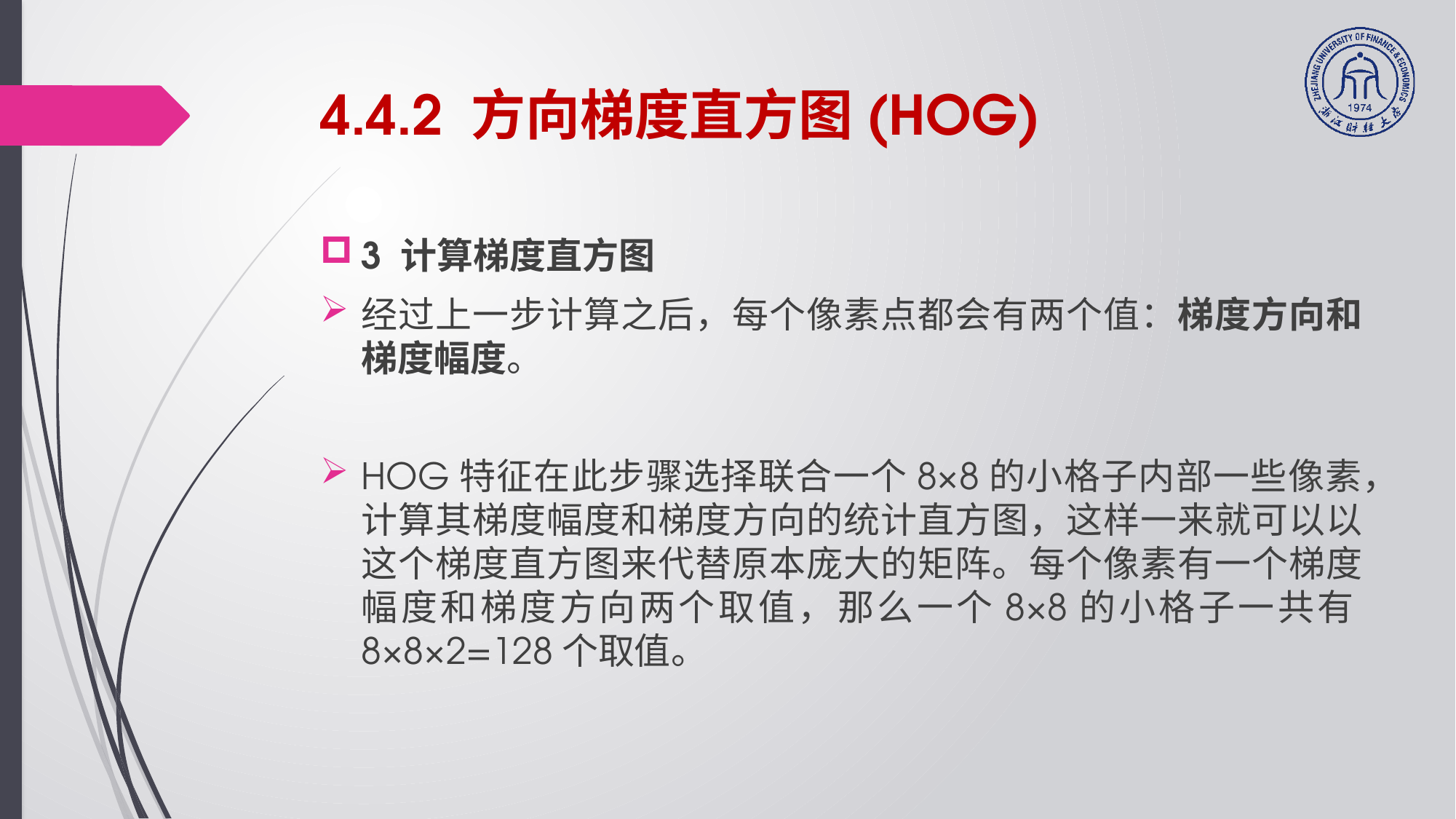

# 4.4.2 方向梯度直方图(HOG)
3 计算梯度直方图
经过上一步计算之后，每个像素点都会有两个值：梯度方向和梯度幅度。

HOG特征在此步骤选择联合一个8×8的小格子内部一些像素，计算其梯度幅度和梯度方向的统计直方图，这样一来就可以以这个梯度直方图来代替原本庞大的矩阵。每个像素有一个梯度幅度和梯度方向两个取值，那么一个8×8的小格子一共有8×8×2=128个取值。